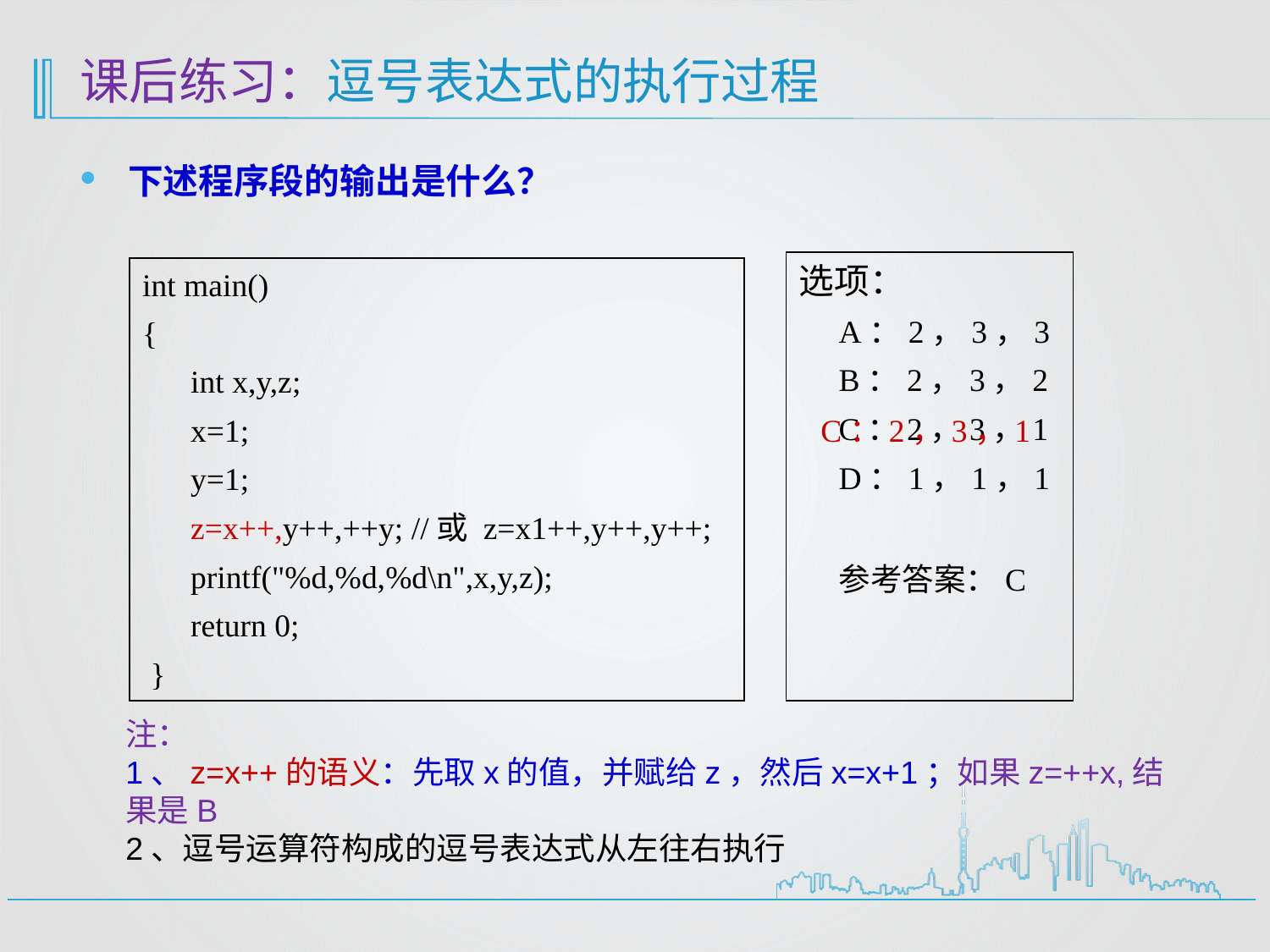

# 课后练习：逗号表达式的执行过程
下述程序段的输出是什么？

选项：
A：2，3，3
B：2，3，2
C：2，3，1
D：1，1，1

参考答案：C
int main()
{
      int x,y,z;
      x=1;
      y=1;
      z=x++,y++,++y; //或 z=x1++,y++,y++;
      printf("%d,%d,%d\n",x,y,z);
      return 0;
 }
C：2，3，1
注：
1、z=x++的语义：先取x的值，并赋给z，然后x=x+1；如果z=++x,结果是B
2、逗号运算符构成的逗号表达式从左往右执行